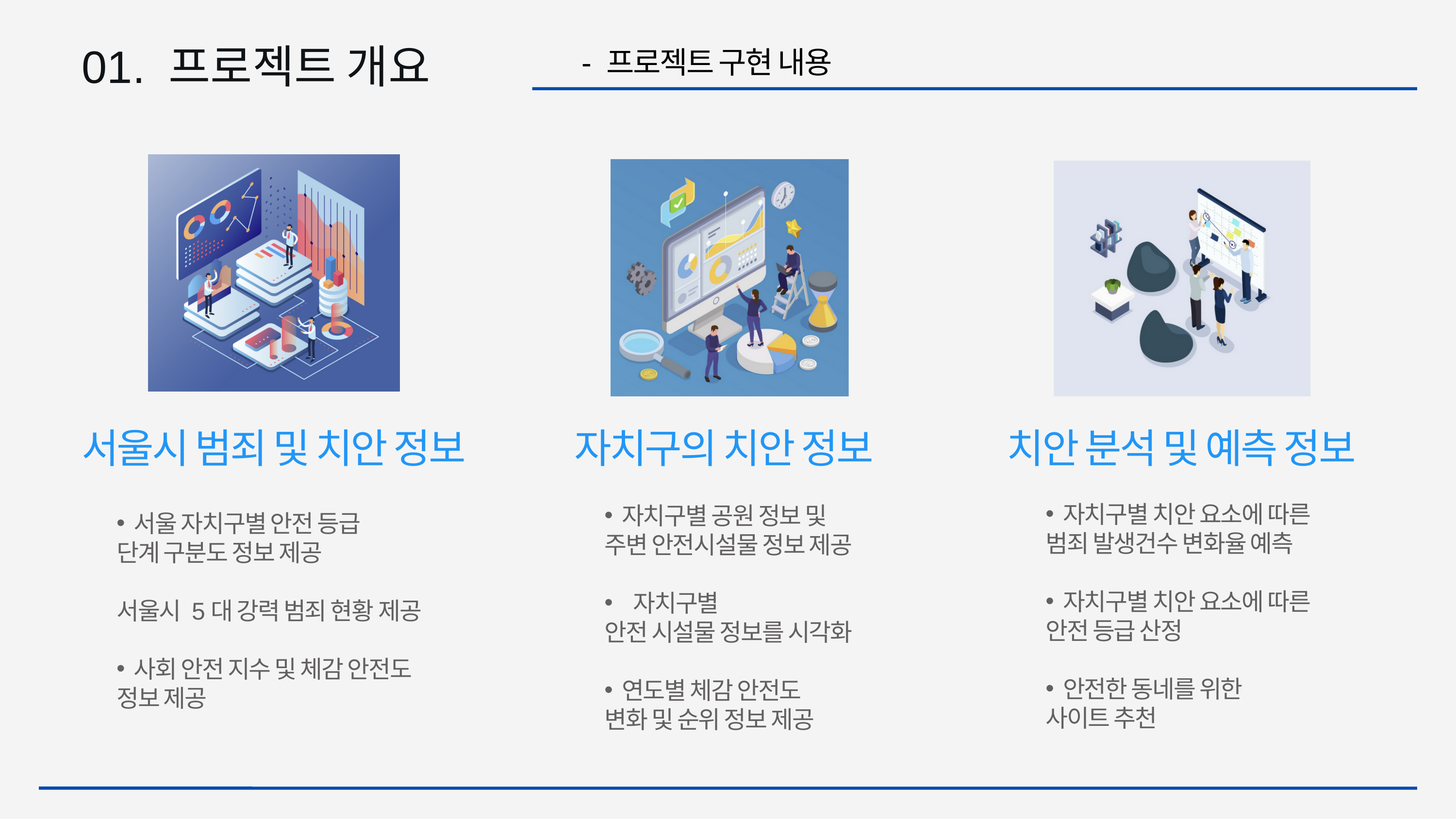

01. 프로젝트 개요
 - 프로젝트 구현 내용

서울시 범죄 및 치안 정보

자치구의 치안 정보

치안 분석 및 예측 정보
자치구별 치안 요소에 따른
범죄 발생건수 변화율 예측

자치구별 치안 요소에 따른
안전 등급 산정

안전한 동네를 위한
사이트 추천

자치구별 공원 정보 및
주변 안전시설물 정보 제공

 자치구별
안전 시설물 정보를 시각화

연도별 체감 안전도
변화 및 순위 정보 제공
서울 자치구별 안전 등급
단계 구분도 정보 제공

서울시 5대 강력 범죄 현황 제공

사회 안전 지수 및 체감 안전도
정보 제공